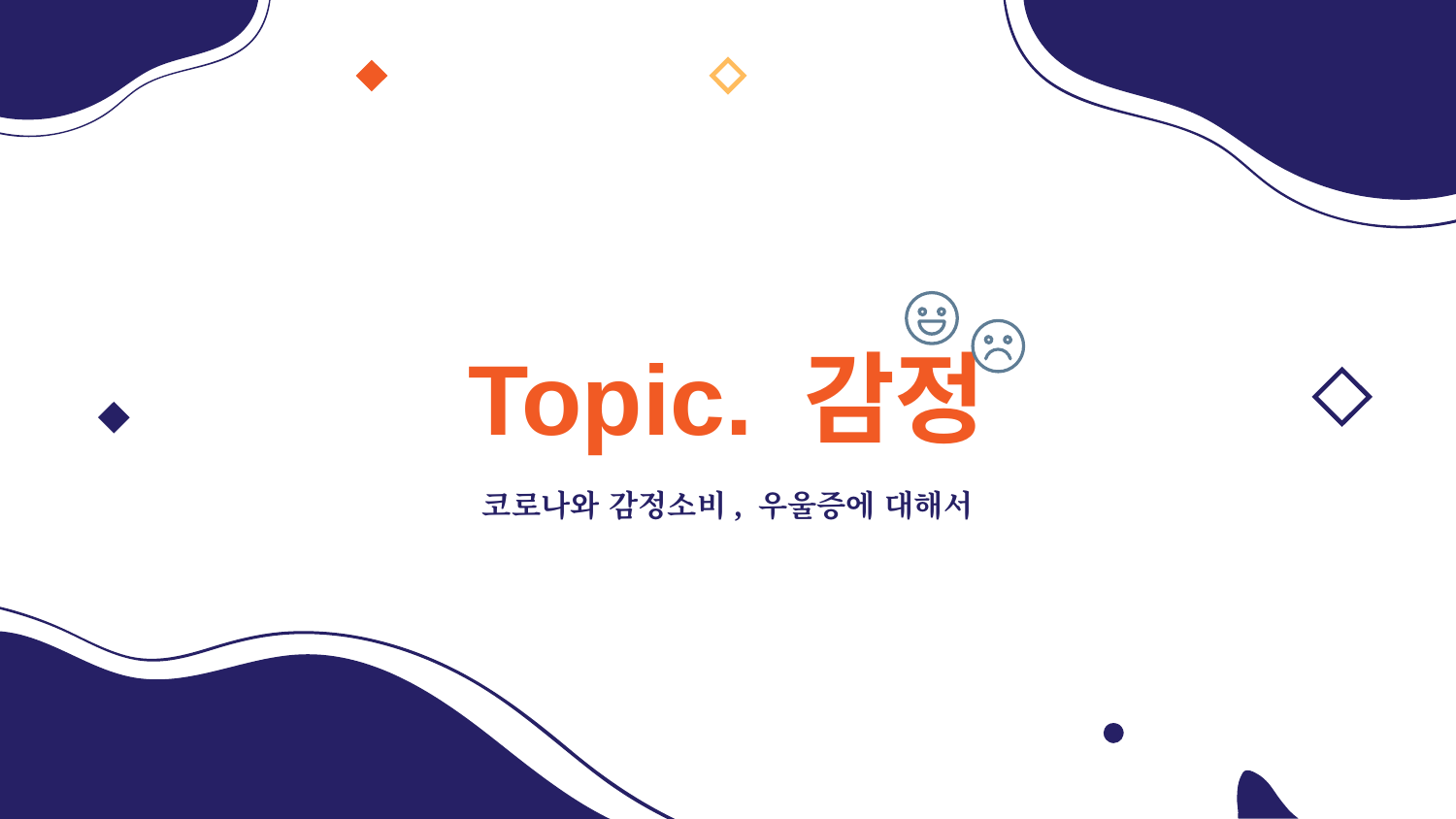

# Topic. 감정
코로나와 감정소비, 우울증에 대해서